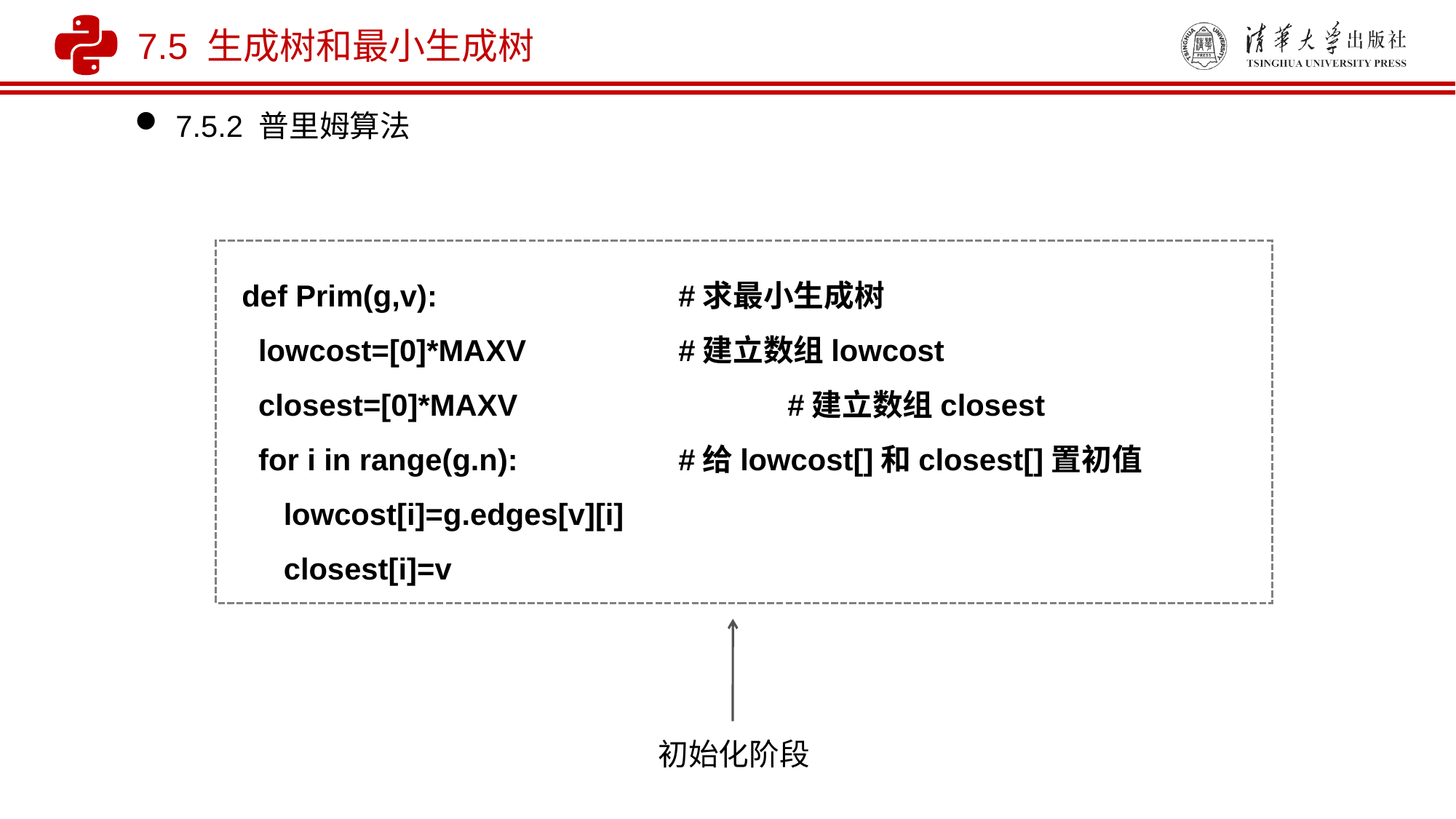

7.5 生成树和最小生成树
7.5.2 普里姆算法
def Prim(g,v):                  	#求最小生成树
  lowcost=[0]*MAXV	        	#建立数组lowcost
  closest=[0]*MAXV			#建立数组closest
  for i in range(g.n):		#给lowcost[]和closest[]置初值
     lowcost[i]=g.edges[v][i]
     closest[i]=v
初始化阶段